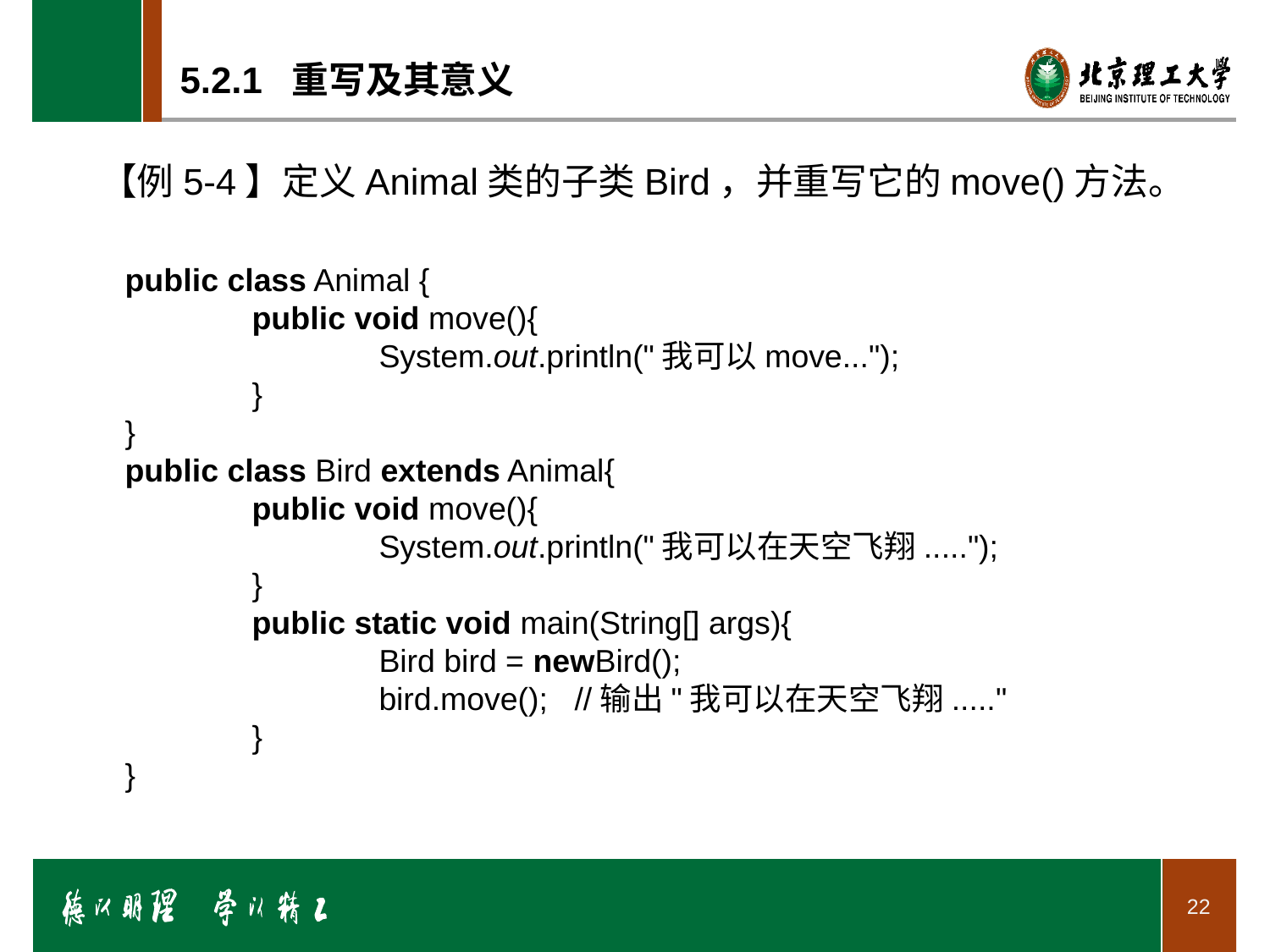

# 5.2.1  重写及其意义
【例5-4】定义Animal类的子类Bird，并重写它的move()方法。
public class Animal {
	public void move(){
		System.out.println("我可以move...");
	}
}
public class Bird extends Animal{
	public void move(){
		System.out.println("我可以在天空飞翔.....");
	}
	public static void main(String[] args){
		Bird bird = newBird();
		bird.move();   //输出"我可以在天空飞翔....."
	}
}